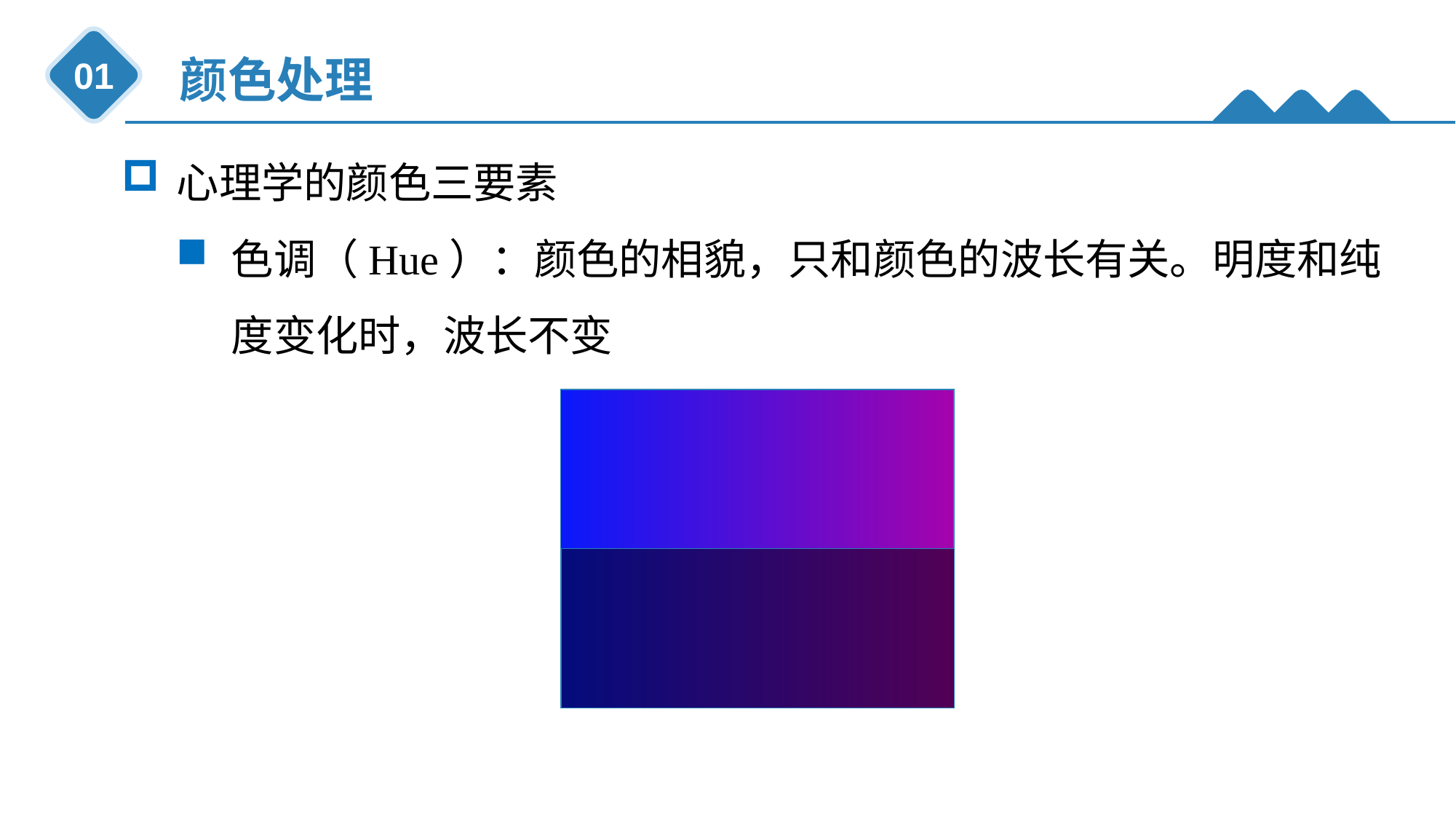

颜色处理
01

心理学的颜色三要素
色调（Hue）：颜色的相貌，只和颜色的波长有关。明度和纯度变化时，波长不变